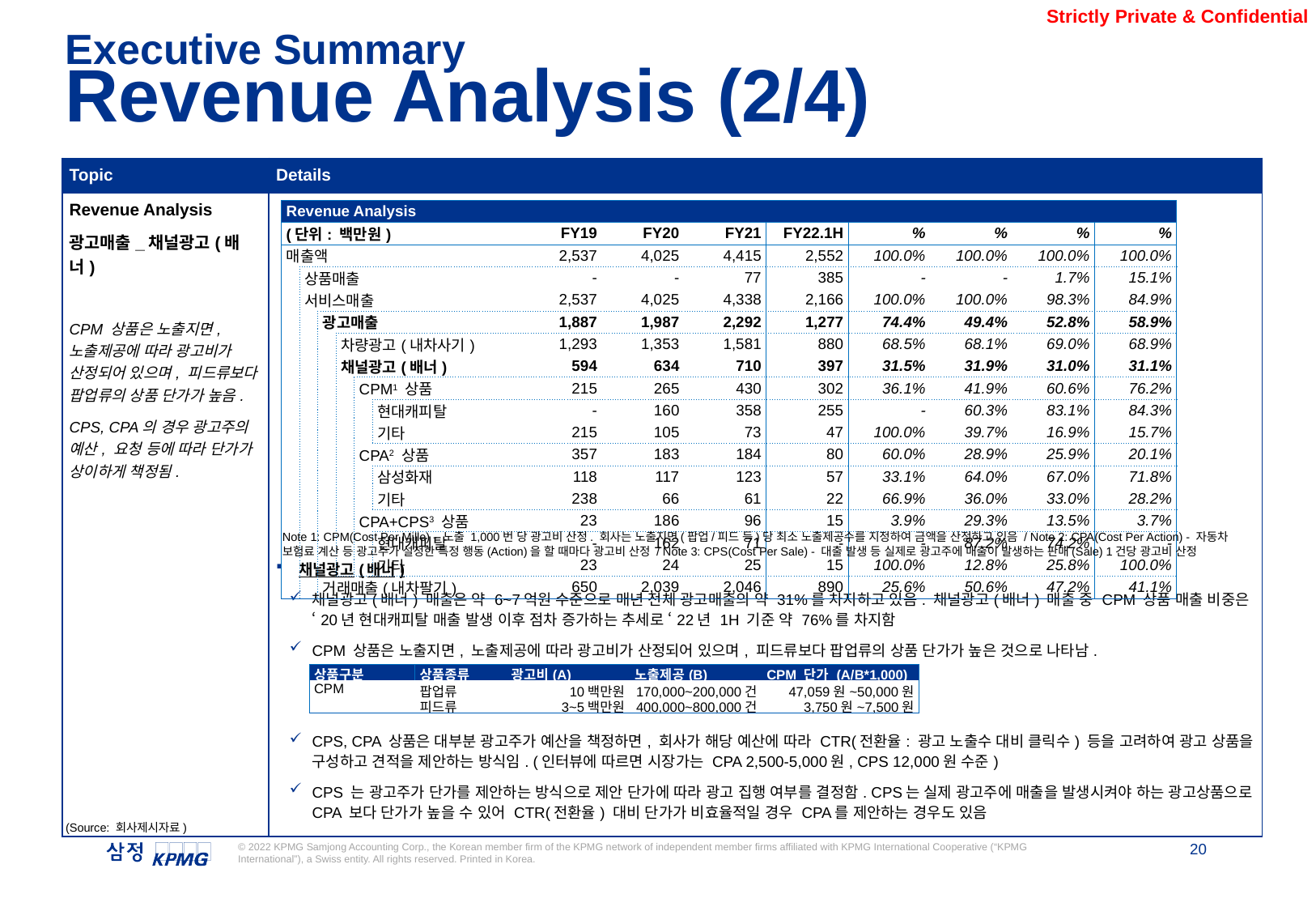

Executive Summary
Revenue Analysis (2/4)
| Topic | Details |
| --- | --- |
| Revenue Analysis 광고매출\_채널광고(배너) CPM 상품은 노출지면, 노출제공에 따라 광고비가 산정되어 있으며, 피드류보다 팝업류의 상품 단가가 높음. CPS, CPA의 경우 광고주의 예산, 요청 등에 따라 단가가 상이하게 책정됨. | 채널광고(배너) 채널광고(배너) 매출은 약 6~7억원 수준으로 매년 전체 광고매출의 약 31%를 차지하고 있음. 채널광고(배너) 매출 중 CPM 상품 매출 비중은 ‘20년 현대캐피탈 매출 발생 이후 점차 증가하는 추세로 ‘22년 1H 기준 약 76%를 차지함 CPM 상품은 노출지면, 노출제공에 따라 광고비가 산정되어 있으며, 피드류보다 팝업류의 상품 단가가 높은 것으로 나타남. CPS, CPA 상품은 대부분 광고주가 예산을 책정하면, 회사가 해당 예산에 따라 CTR(전환율: 광고 노출수 대비 클릭수) 등을 고려하여 광고 상품을 구성하고 견적을 제안하는 방식임. (인터뷰에 따르면 시장가는 CPA 2,500-5,000원, CPS 12,000원 수준) CPS 는 광고주가 단가를 제안하는 방식으로 제안 단가에 따라 광고 집행 여부를 결정함. CPS는 실제 광고주에 매출을 발생시켜야 하는 광고상품으로 CPA 보다 단가가 높을 수 있어 CTR(전환율) 대비 단가가 비효율적일 경우 CPA를 제안하는 경우도 있음 |
| Revenue Analysis |  |  |  |  |  |  |  |  |  |  |  |  |  |
| --- | --- | --- | --- | --- | --- | --- | --- | --- | --- | --- | --- | --- | --- |
| (단위: 백만원) |  |  |  |  |  | FY19 | FY20 | FY21 | FY22.1H | % | % | % | % |
| 매출액 |  |  |  |  |  | 2,537 | 4,025 | 4,415 | 2,552 | 100.0% | 100.0% | 100.0% | 100.0% |
|  | 상품매출 |  |  |  |  | - | - | 77 | 385 | - | - | 1.7% | 15.1% |
|  | 서비스매출 |  |  |  |  | 2,537 | 4,025 | 4,338 | 2,166 | 100.0% | 100.0% | 98.3% | 84.9% |
|  |  | 광고매출 |  |  |  | 1,887 | 1,987 | 2,292 | 1,277 | 74.4% | 49.4% | 52.8% | 58.9% |
|  |  |  | 차량광고(내차사기) |  |  | 1,293 | 1,353 | 1,581 | 880 | 68.5% | 68.1% | 69.0% | 68.9% |
|  |  |  | 채널광고(배너) |  |  | 594 | 634 | 710 | 397 | 31.5% | 31.9% | 31.0% | 31.1% |
|  |  |  |  | CPM1 상품 |  | 215 | 265 | 430 | 302 | 36.1% | 41.9% | 60.6% | 76.2% |
|  |  |  |  |  | 현대캐피탈 | - | 160 | 358 | 255 | - | 60.3% | 83.1% | 84.3% |
|  |  |  |  |  | 기타 | 215 | 105 | 73 | 47 | 100.0% | 39.7% | 16.9% | 15.7% |
|  |  |  |  | CPA2 상품 |  | 357 | 183 | 184 | 80 | 60.0% | 28.9% | 25.9% | 20.1% |
|  |  |  |  |  | 삼성화재 | 118 | 117 | 123 | 57 | 33.1% | 64.0% | 67.0% | 71.8% |
|  |  |  |  |  | 기타 | 238 | 66 | 61 | 22 | 66.9% | 36.0% | 33.0% | 28.2% |
|  |  |  |  | CPA+CPS3 상품 |  | 23 | 186 | 96 | 15 | 3.9% | 29.3% | 13.5% | 3.7% |
|  |  |  |  |  | 현대캐피탈 | - | 162 | 71 | - | - | 87.2% | 74.2% | - |
|  |  |  |  |  | 기타 | 23 | 24 | 25 | 15 | 100.0% | 12.8% | 25.8% | 100.0% |
|  |  | 거래매출(내차팔기) |  |  |  | 650 | 2,039 | 2,046 | 890 | 25.6% | 50.6% | 47.2% | 41.1% |
Note 1: CPM(Cost Per Mille) - 노출 1,000번 당 광고비 산정. 회사는 노출지면(팝업/피드 등)당 최소 노출제공수를 지정하여 금액을 산정하고 있음 / Note 2: CPA(Cost Per Action) - 자동차 보험료 계산 등 광고주가 설정한 특정 행동(Action)을 할 때마다 광고비 산정 / Note 3: CPS(Cost Per Sale) - 대출 발생 등 실제로 광고주에 매출이 발생하는 판매(Sale) 1건당 광고비 산정
| 상품구분 | 상품종류 | 광고비(A) | 노출제공(B) | CPM 단가 (A/B\*1,000) |
| --- | --- | --- | --- | --- |
| CPM | 팝업류 | 10백만원 | 170,000~200,000건 | 47,059원~50,000원 |
|  | 피드류 | 3~5백만원 | 400,000~800,000건 | 3,750원~7,500원 |
(Source: 회사제시자료)